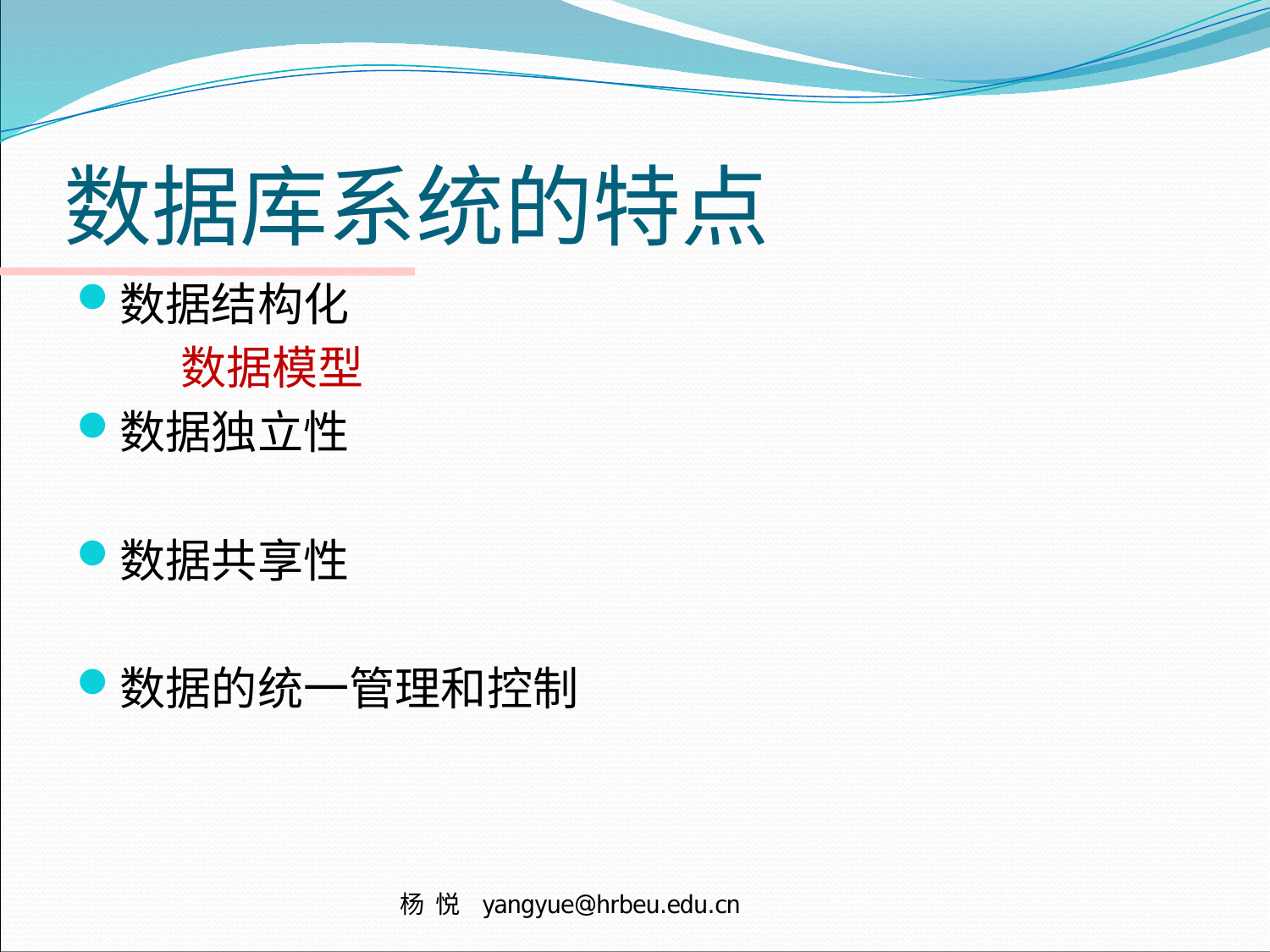

# 数据库系统的特点
数据结构化
         数据模型
数据独立性

数据共享性

数据的统一管理和控制

  杨  悦   yangyue@hrbeu.edu.cn
31